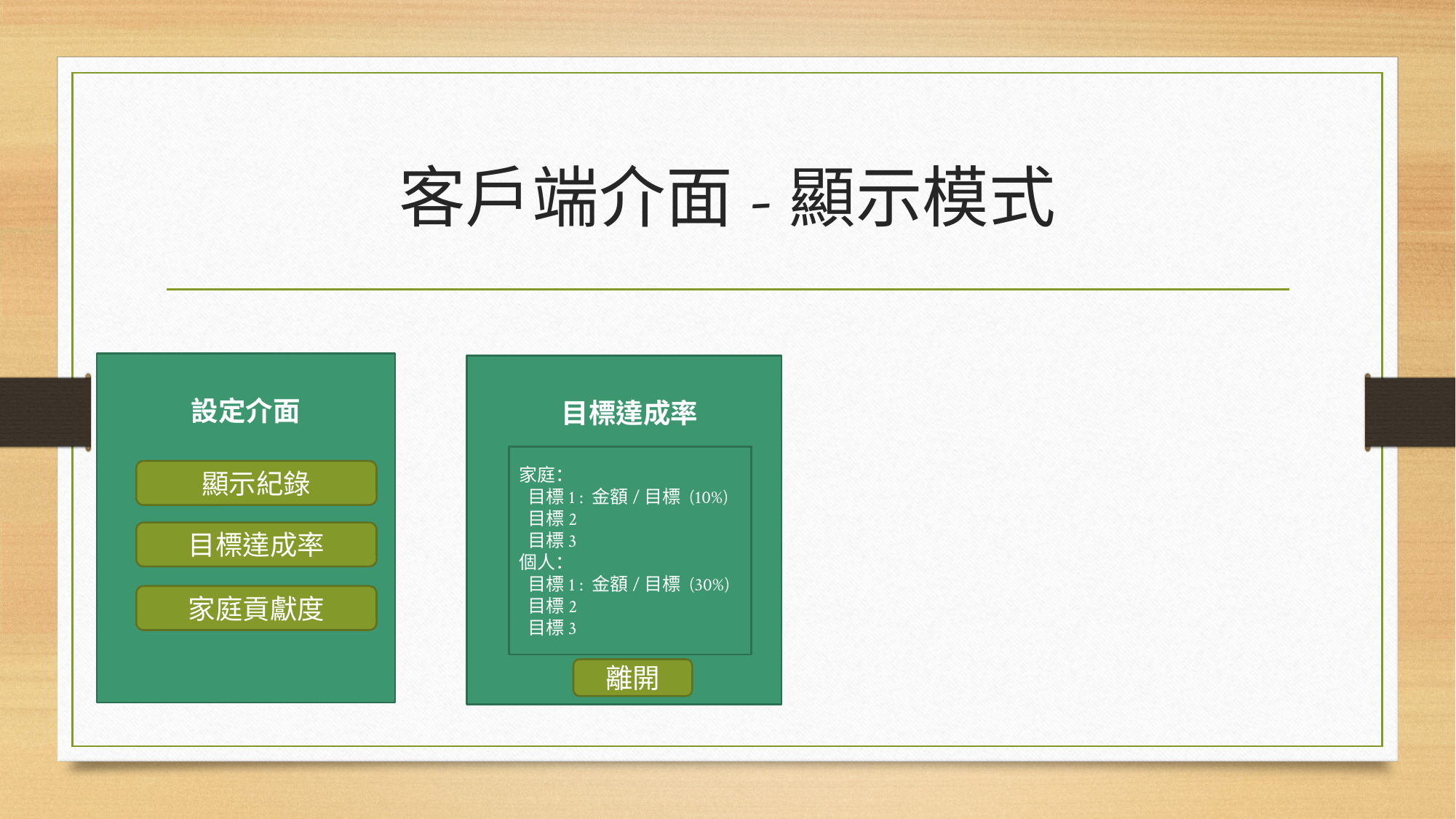

# 客戶端介面-顯示模式

設定介面

目標達成率
家庭：
 目標1 : 金額/目標 (10%)
 目標2
 目標3
個人：
 目標1 : 金額/目標 (30%)
 目標2
 目標3
顯示紀錄
目標達成率
家庭貢獻度
離開